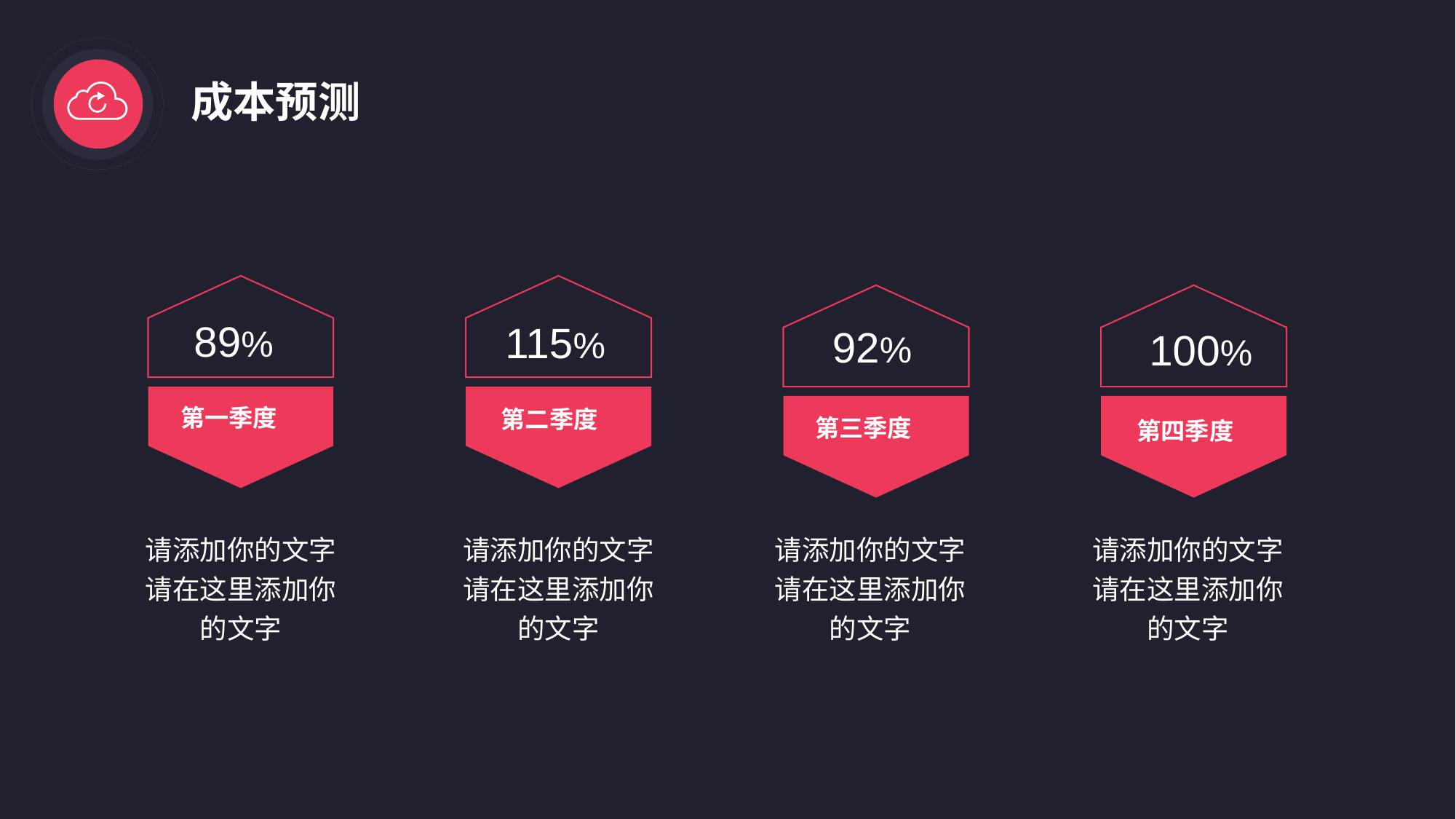

成本预测

89%
115%
92%
100%

第一季度
第二季度
第三季度
第四季度
请添加你的文字请在这里添加你的文字

请添加你的文字请在这里添加你的文字

请添加你的文字请在这里添加你的文字

请添加你的文字请在这里添加你的文字